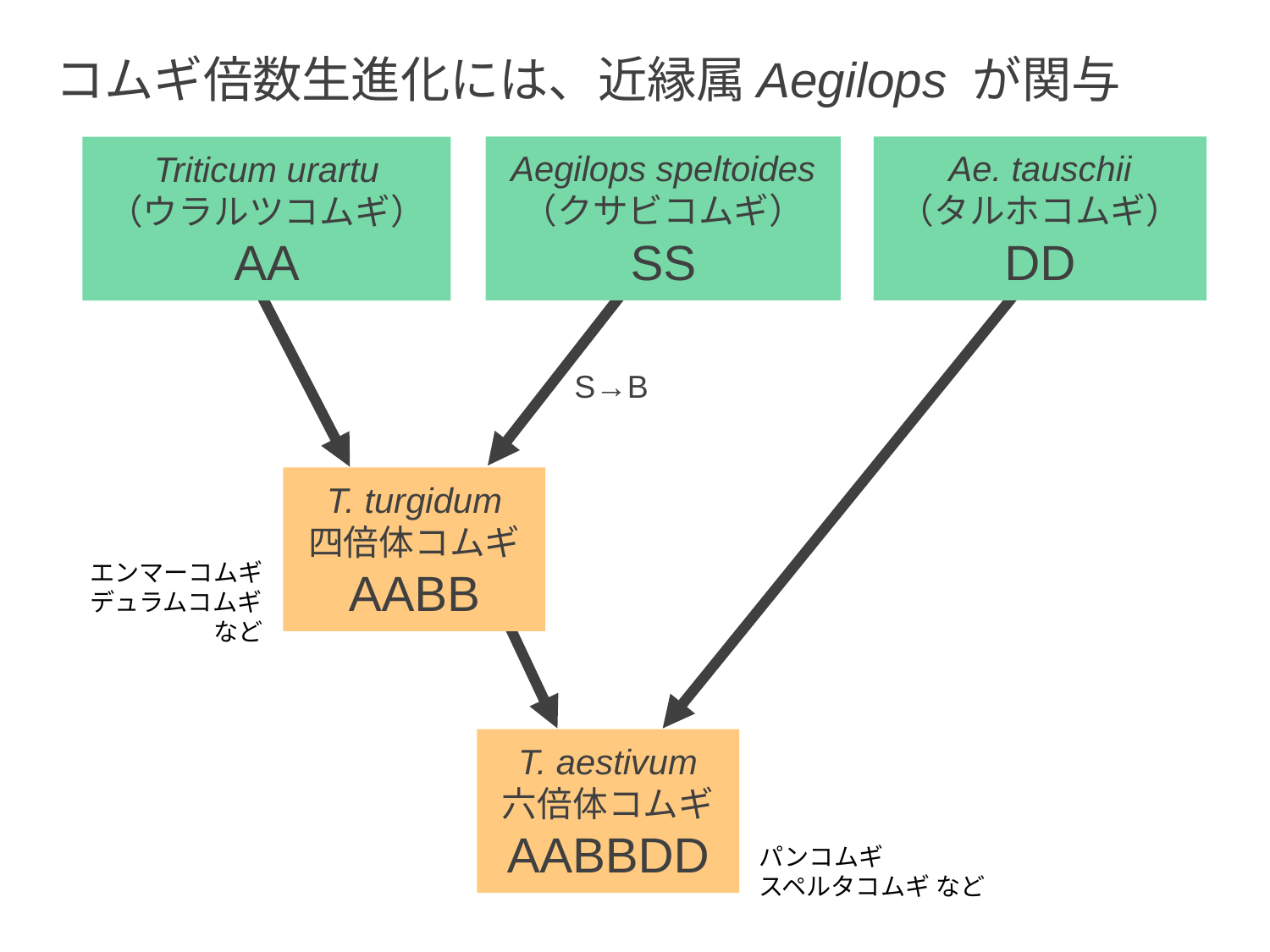

コムギ倍数生進化には、近縁属Aegilops が関与
Aegilops speltoides
（クサビコムギ）
SS
Ae. tauschii
（タルホコムギ）
DD
Triticum urartu
（ウラルツコムギ）
AA
S→B
T. turgidum
四倍体コムギ
AABB
エンマーコムギ
デュラムコムギ
　　　　　など
T. aestivum
六倍体コムギ
AABBDD
パンコムギ
スペルタコムギ など